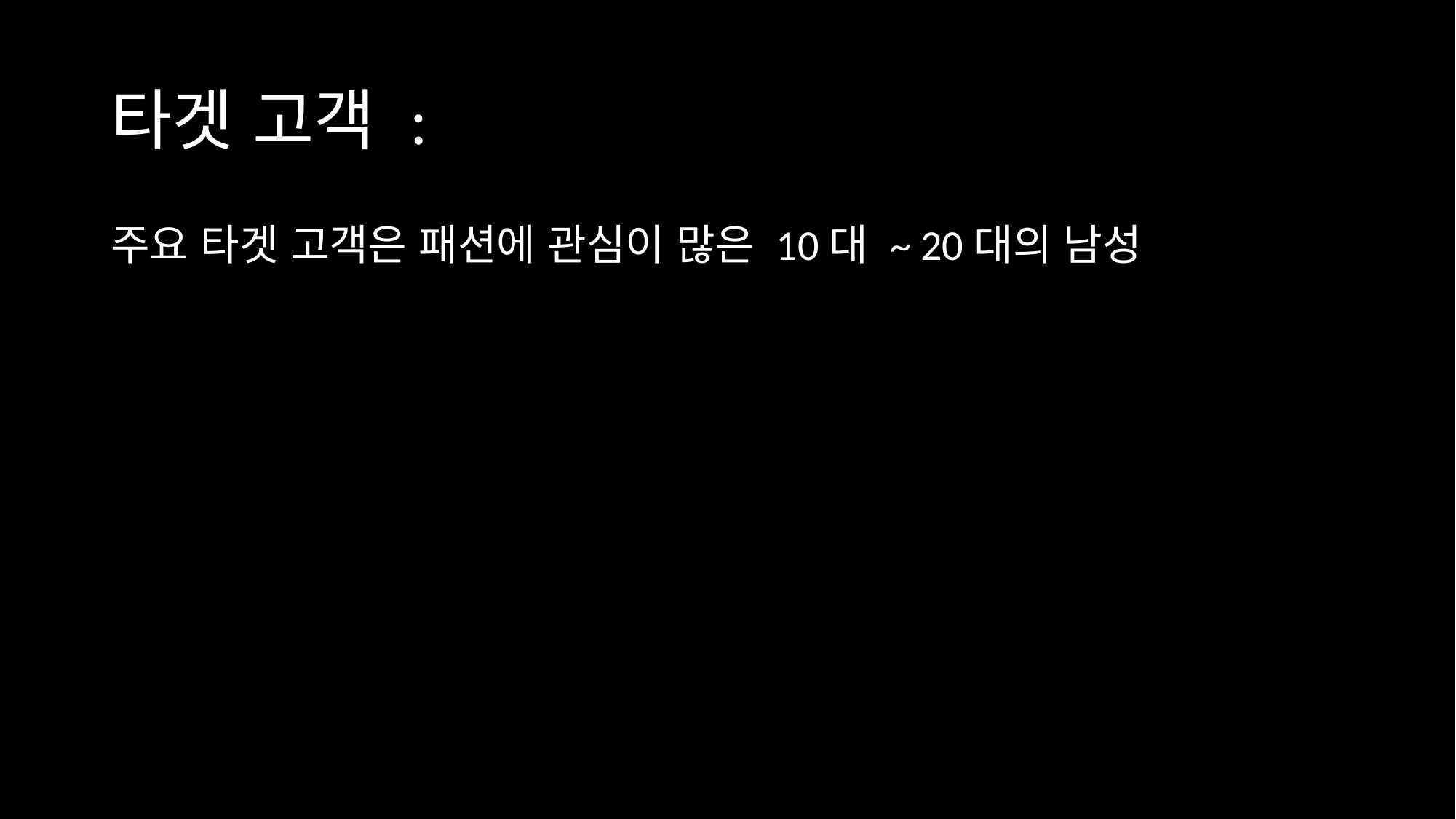

# 타겟 고객 :
주요 타겟 고객은 패션에 관심이 많은 10대 ~ 20대의 남성